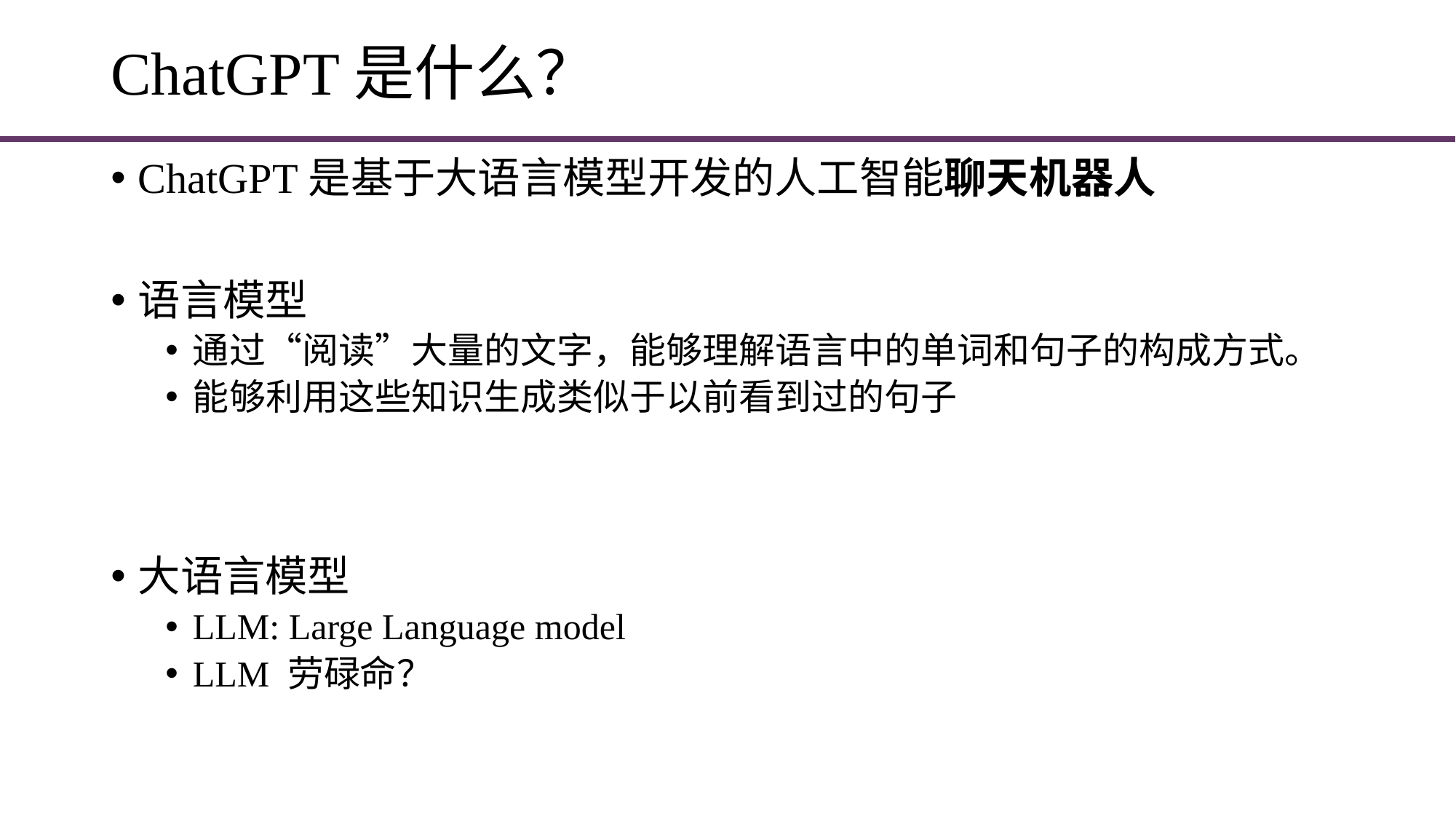

# ChatGPT是什么？
ChatGPT是基于大语言模型开发的人工智能聊天机器人

语言模型
通过“阅读”大量的文字，能够理解语言中的单词和句子的构成方式。
能够利用这些知识生成类似于以前看到过的句子

大语言模型
LLM: Large Language model
LLM 劳碌命？